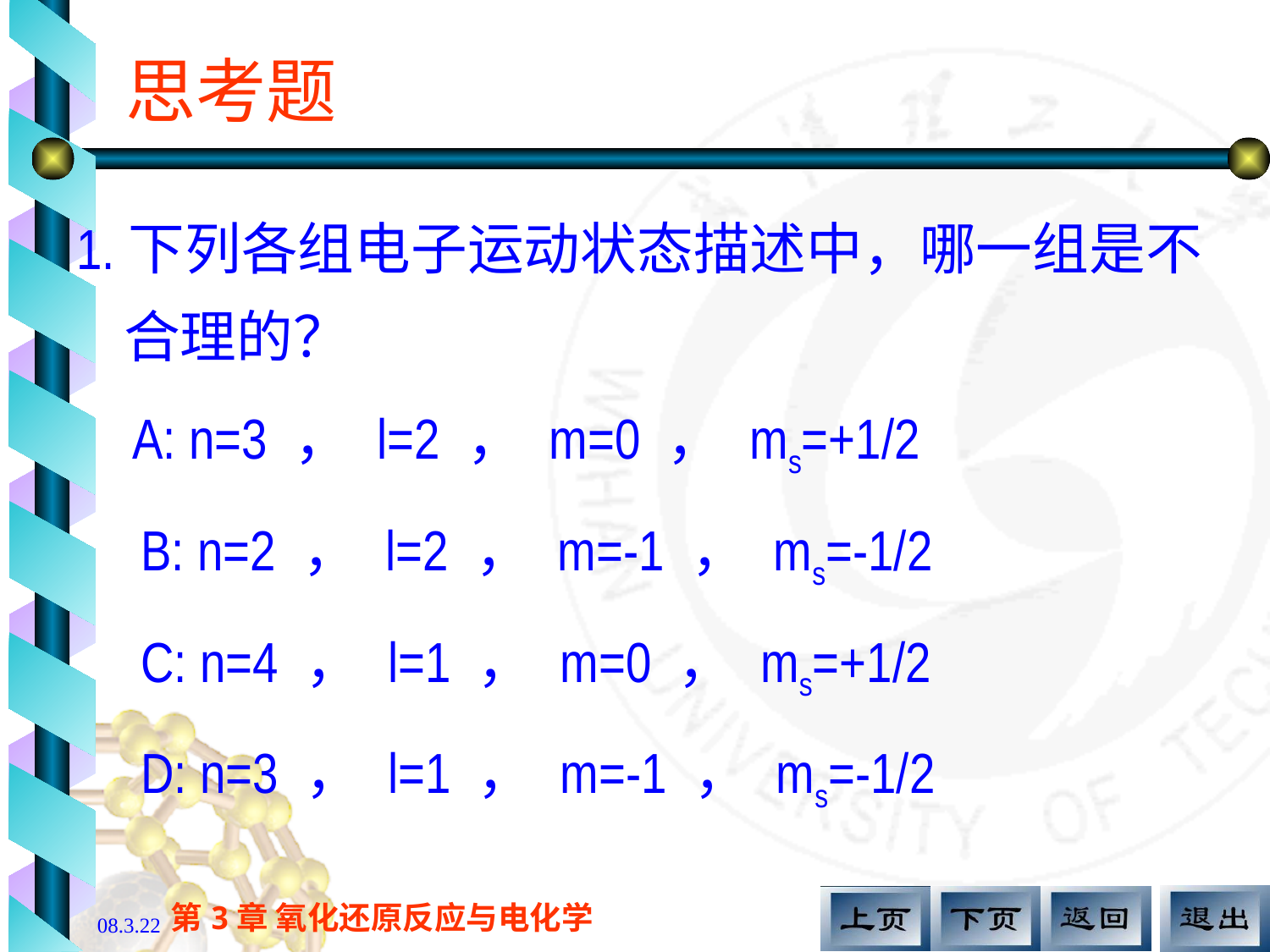

# 思考题
1.下列各组电子运动状态描述中，哪一组是不合理的？
     A: n=3 ， l=2 ， m=0 ， ms=+1/2
     B: n=2 ， l=2 ， m=-1 ， ms=-1/2
     C: n=4 ， l=1 ， m=0 ， ms=+1/2
     D: n=3 ， l=1 ， m=-1 ， ms=-1/2